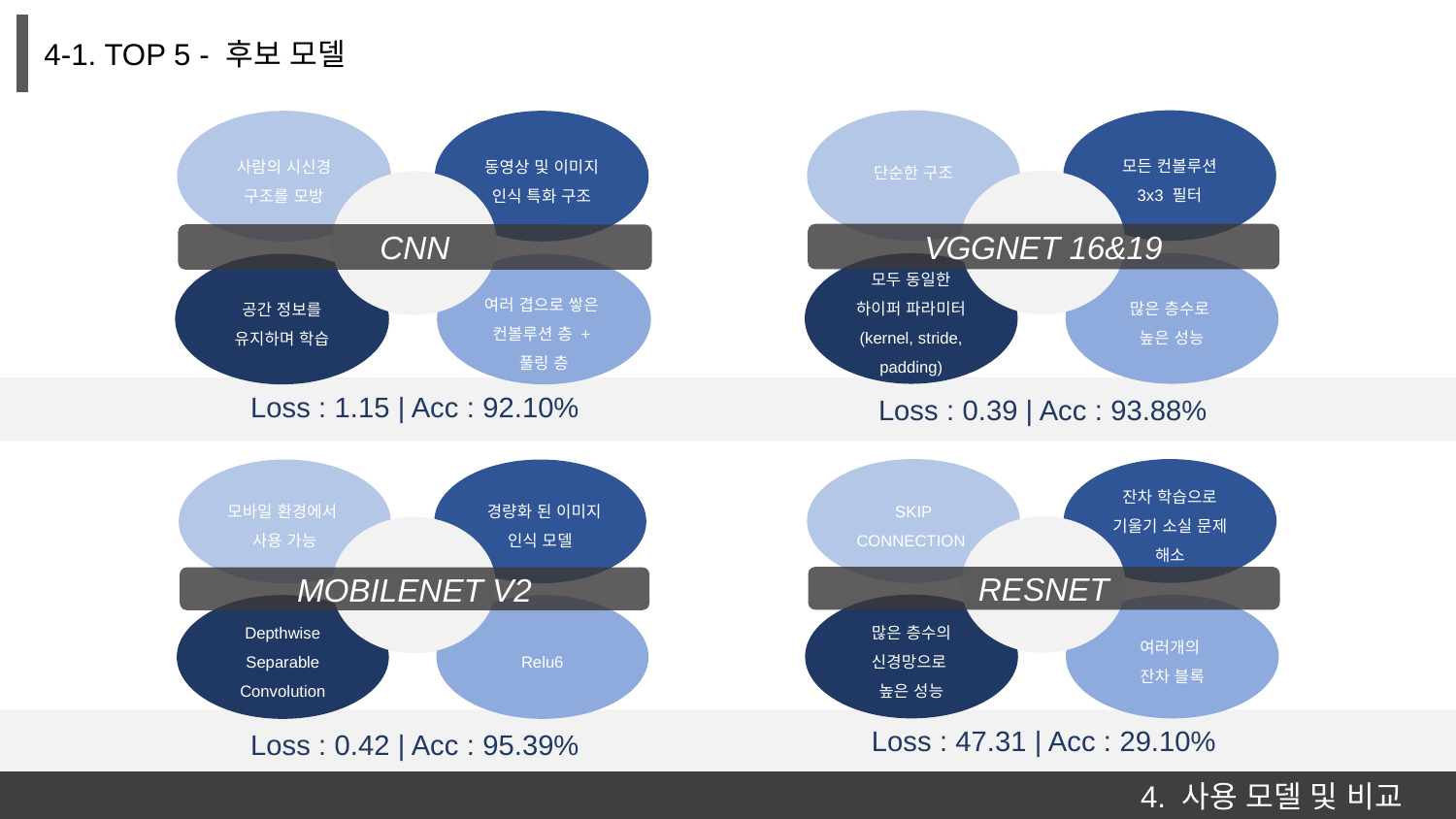

4-1. TOP 5 - 후보 모델

단순한 구조

모든 컨볼루션 3x3 필터
사람의 시신경 구조를 모방
동영상 및 이미지 인식 특화 구조

VGGNET 16&19
CNN
모두 동일한 하이퍼 파라미터 (kernel, stride, padding)
많은 층수로
높은 성능
공간 정보를 유지하며 학습

여러 겹으로 쌓은
컨볼루션 층 +
풀링 층

Loss : 1.15 | Acc : 92.10%

Loss : 0.39 | Acc : 93.88%
SKIP CONNECTION
잔차 학습으로 기울기 소실 문제 해소
모바일 환경에서
사용 가능
 경량화 된 이미지 인식 모델

RESNET
MOBILENET V2
많은 층수의 신경망으로
높은 성능
여러개의
잔차 블록
Depthwise Separable Convolution
Relu6
Loss : 47.31 | Acc : 29.10%

Loss : 0.42 | Acc : 95.39%

4. 사용 모델 및 비교